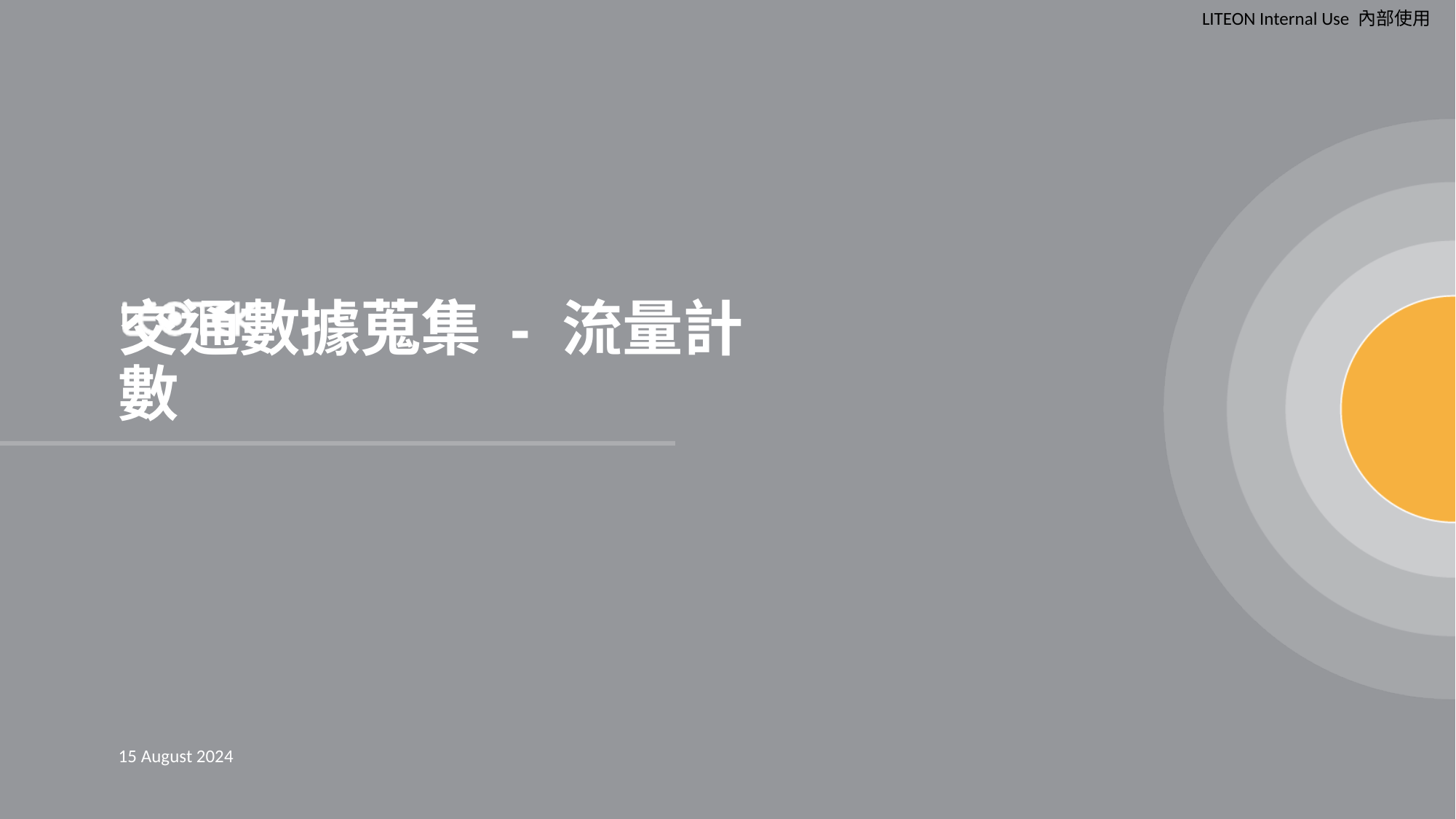

交通數據蒐集 - 流量計數
#
15 August 2024